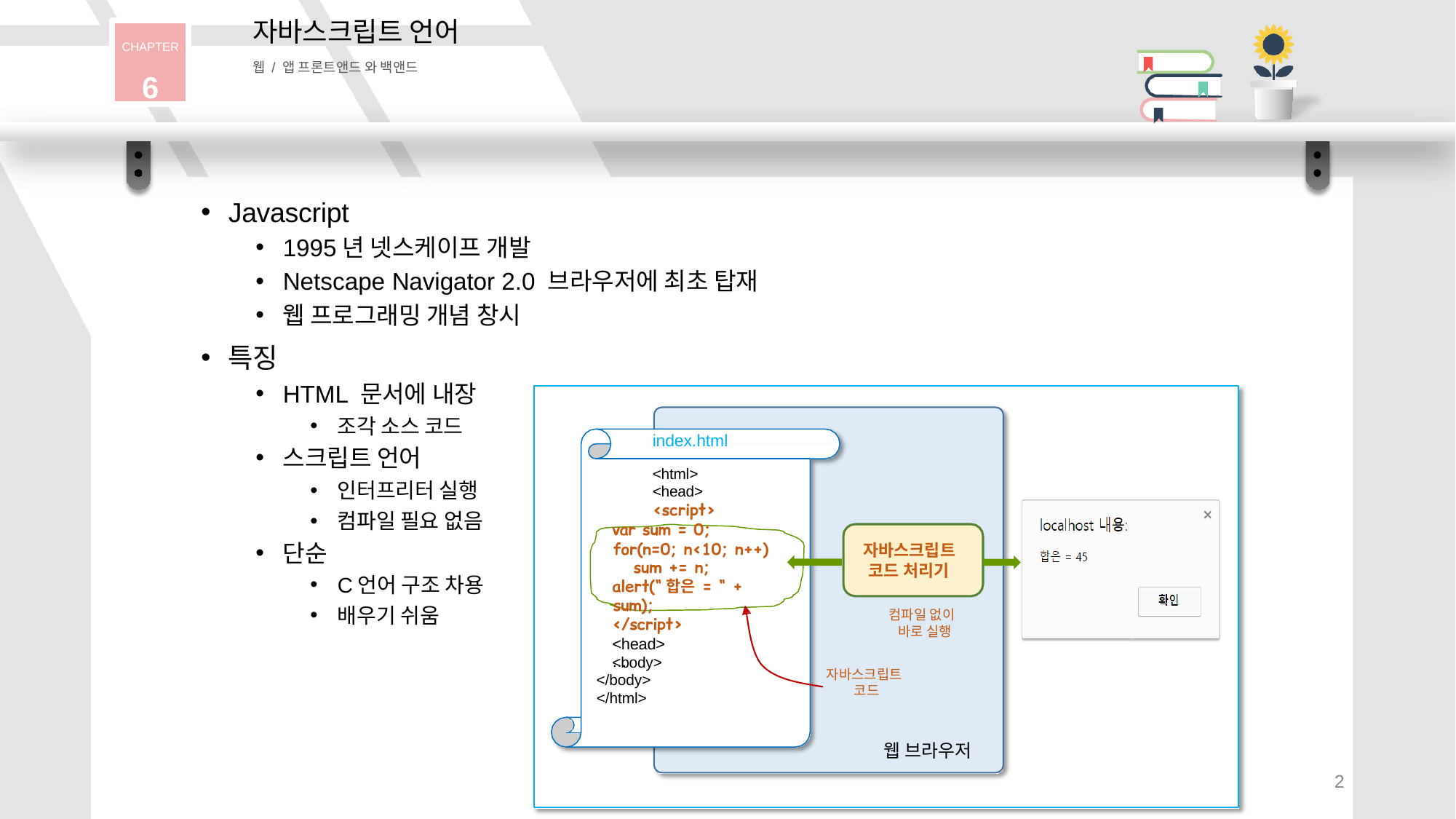

자바스크립트 언어
웹 / 앱 프론트앤드 와 백앤드

CHAPTER

6

Javascript
1995년 넷스케이프 개발
Netscape Navigator 2.0 브라우저에 최초 탑재
웹 프로그래밍 개념 창시
특징
HTML 문서에 내장
조각 소스 코드
스크립트 언어
인터프리터 실행
컴파일 필요 없음
단순
C언어 구조 차용
배우기 쉬움

index.html
<html>
<head>
<script>
var sum = 0;  for(n=0; n<10; n++)
sum += n;
alert(“합은 = “ + sum);
</script>
<head>
<body>

자바스크립트  코드 처리기

컴파일 없이  바로 실행

…
</body>
</html>
자바스크립트  코드

웹 브라우저
2